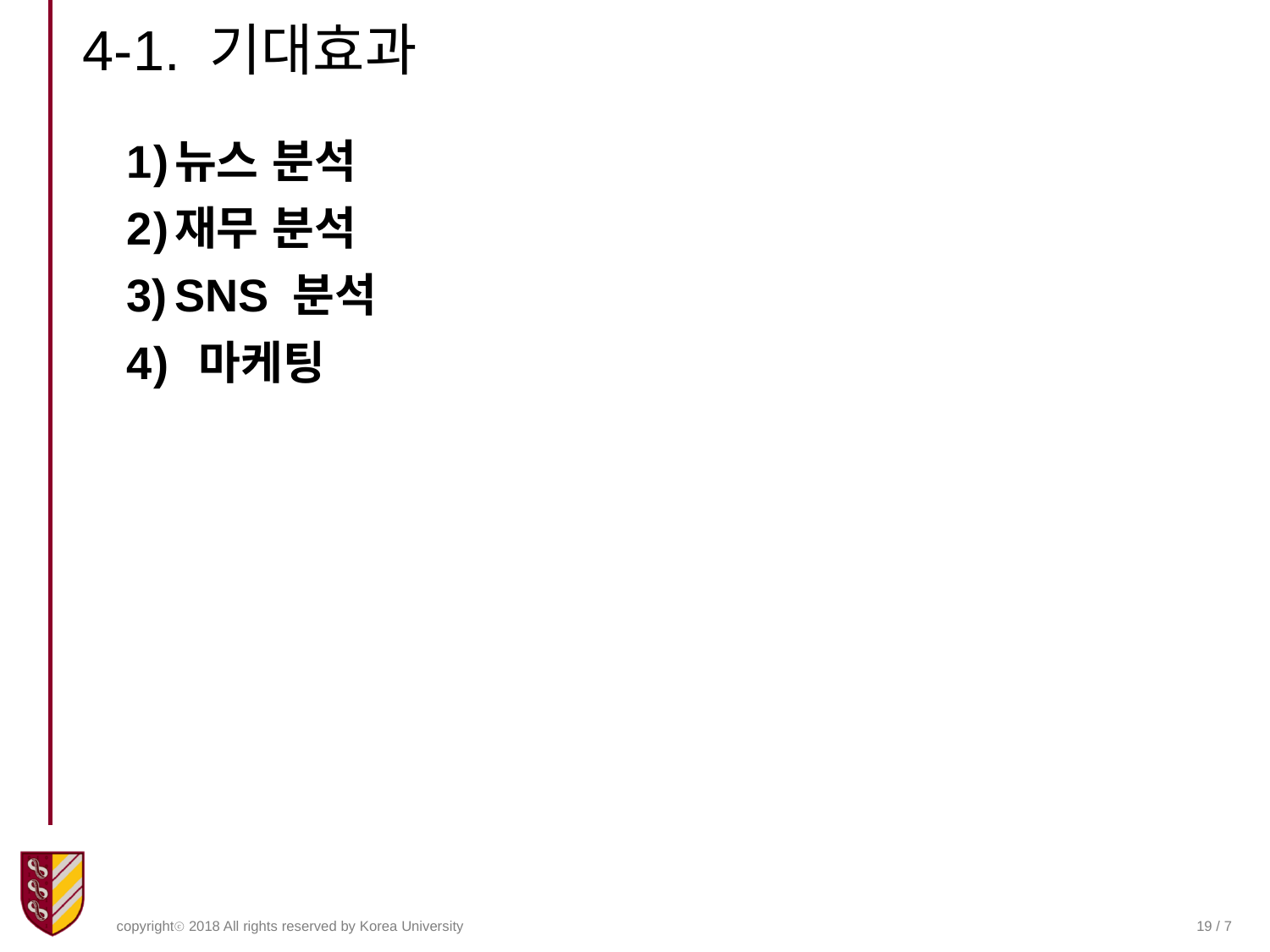

4-1. 기대효과
뉴스 분석
재무 분석
SNS 분석
 마케팅